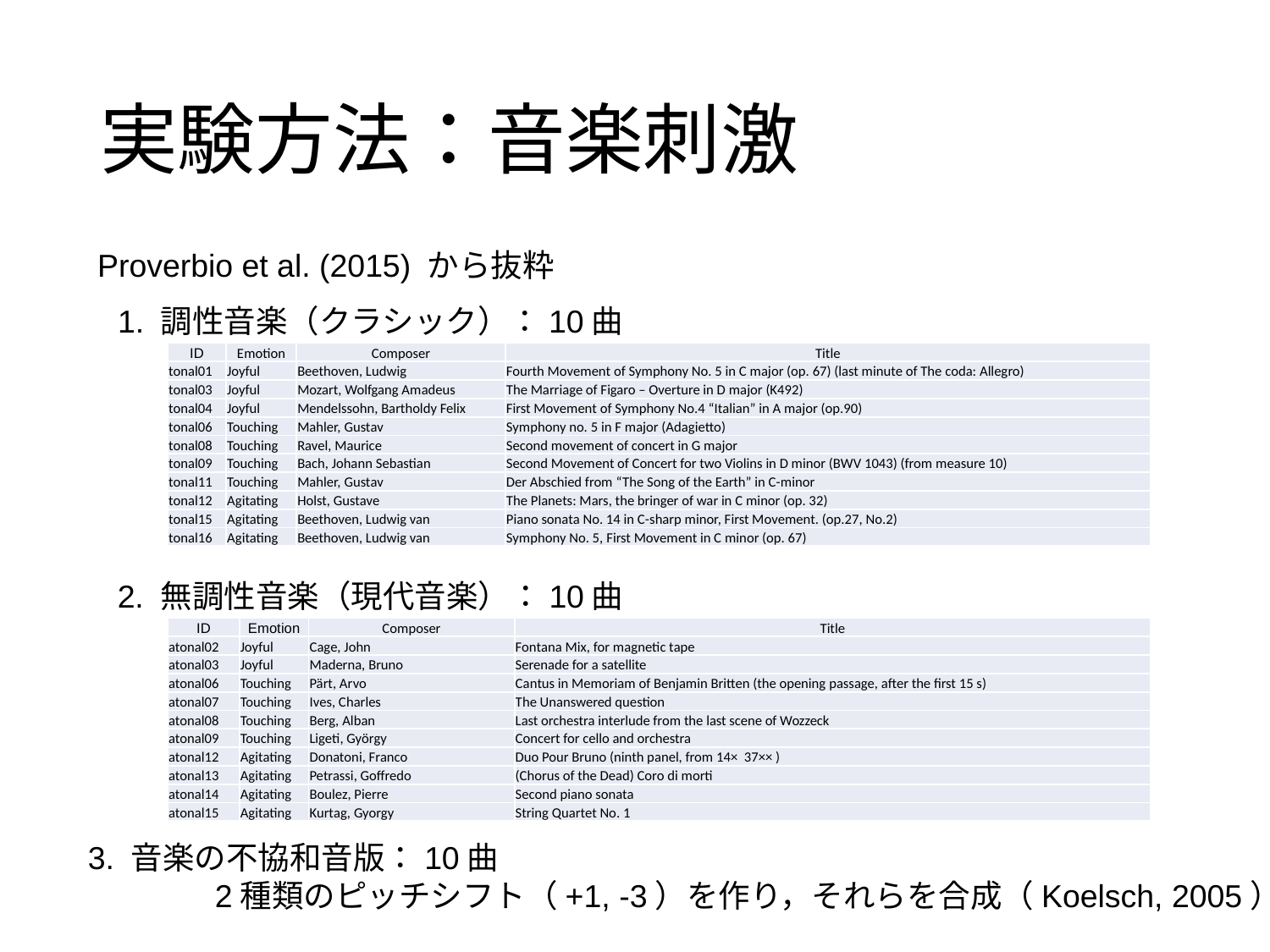

# 実験方法：音楽刺激
Proverbio et al. (2015) から抜粋
1. 調性音楽（クラシック）：10曲
| ID | Emotion | Composer | Title |
| --- | --- | --- | --- |
| tonal01 | Joyful | Beethoven, Ludwig | Fourth Movement of Symphony No. 5 in C major (op. 67) (last minute of The coda: Allegro) |
| tonal03 | Joyful | Mozart, Wolfgang Amadeus | The Marriage of Figaro – Overture in D major (K492) |
| tonal04 | Joyful | Mendelssohn, Bartholdy Felix | First Movement of Symphony No.4 “Italian” in A major (op.90) |
| tonal06 | Touching | Mahler, Gustav | Symphony no. 5 in F major (Adagietto) |
| tonal08 | Touching | Ravel, Maurice | Second movement of concert in G major |
| tonal09 | Touching | Bach, Johann Sebastian | Second Movement of Concert for two Violins in D minor (BWV 1043) (from measure 10) |
| tonal11 | Touching | Mahler, Gustav | Der Abschied from “The Song of the Earth” in C-minor |
| tonal12 | Agitating | Holst, Gustave | The Planets: Mars, the bringer of war in C minor (op. 32) |
| tonal15 | Agitating | Beethoven, Ludwig van | Piano sonata No. 14 in C-sharp minor, First Movement. (op.27, No.2) |
| tonal16 | Agitating | Beethoven, Ludwig van | Symphony No. 5, First Movement in C minor (op. 67) |
2. 無調性音楽（現代音楽）：10曲
| ID | Emotion | Composer | Title |
| --- | --- | --- | --- |
| atonal02 | Joyful | Cage, John | Fontana Mix, for magnetic tape |
| atonal03 | Joyful | Maderna, Bruno | Serenade for a satellite |
| atonal06 | Touching | Pärt, Arvo | Cantus in Memoriam of Benjamin Britten (the opening passage, after the first 15 s) |
| atonal07 | Touching | Ives, Charles | The Unanswered question |
| atonal08 | Touching | Berg, Alban | Last orchestra interlude from the last scene of Wozzeck |
| atonal09 | Touching | Ligeti, György | Concert for cello and orchestra |
| atonal12 | Agitating | Donatoni, Franco | Duo Pour Bruno (ninth panel, from 14× 37×× ) |
| atonal13 | Agitating | Petrassi, Goffredo | (Chorus of the Dead) Coro di morti |
| atonal14 | Agitating | Boulez, Pierre | Second piano sonata |
| atonal15 | Agitating | Kurtag, Gyorgy | String Quartet No. 1 |
3. 音楽の不協和音版：10曲
	2種類のピッチシフト（+1, -3）を作り，それらを合成（Koelsch, 2005）